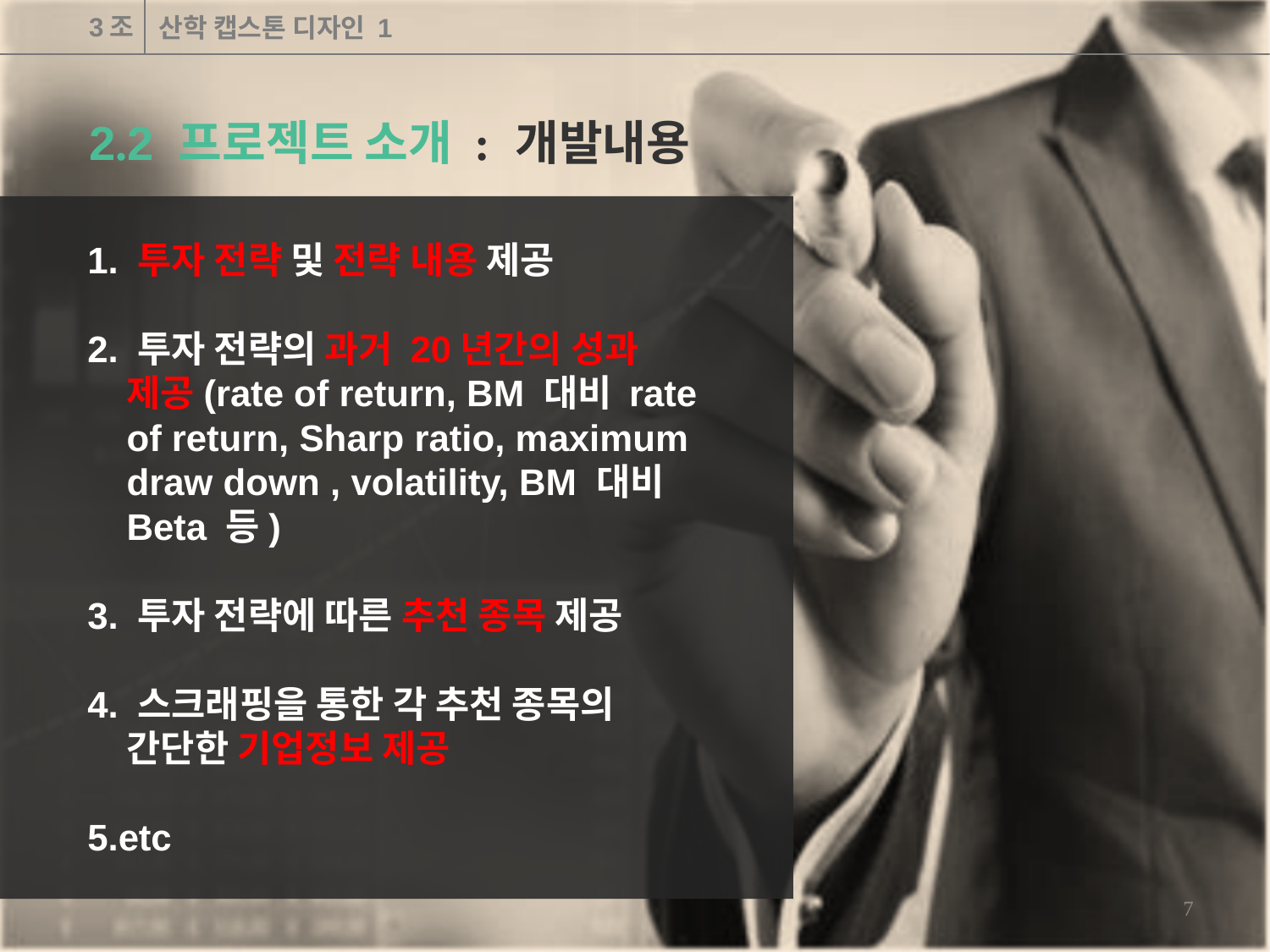

3조
산학 캡스톤 디자인 1
2.2 프로젝트 소개 : 개발내용

1. 투자 전략 및 전략 내용 제공

2. 투자 전략의 과거 20년간의 성과 제공(rate of return, BM 대비 rate of return, Sharp ratio, maximum draw down , volatility, BM 대비 Beta 등)

3. 투자 전략에 따른 추천 종목 제공

4. 스크래핑을 통한 각 추천 종목의 간단한 기업정보 제공

5.etc

7